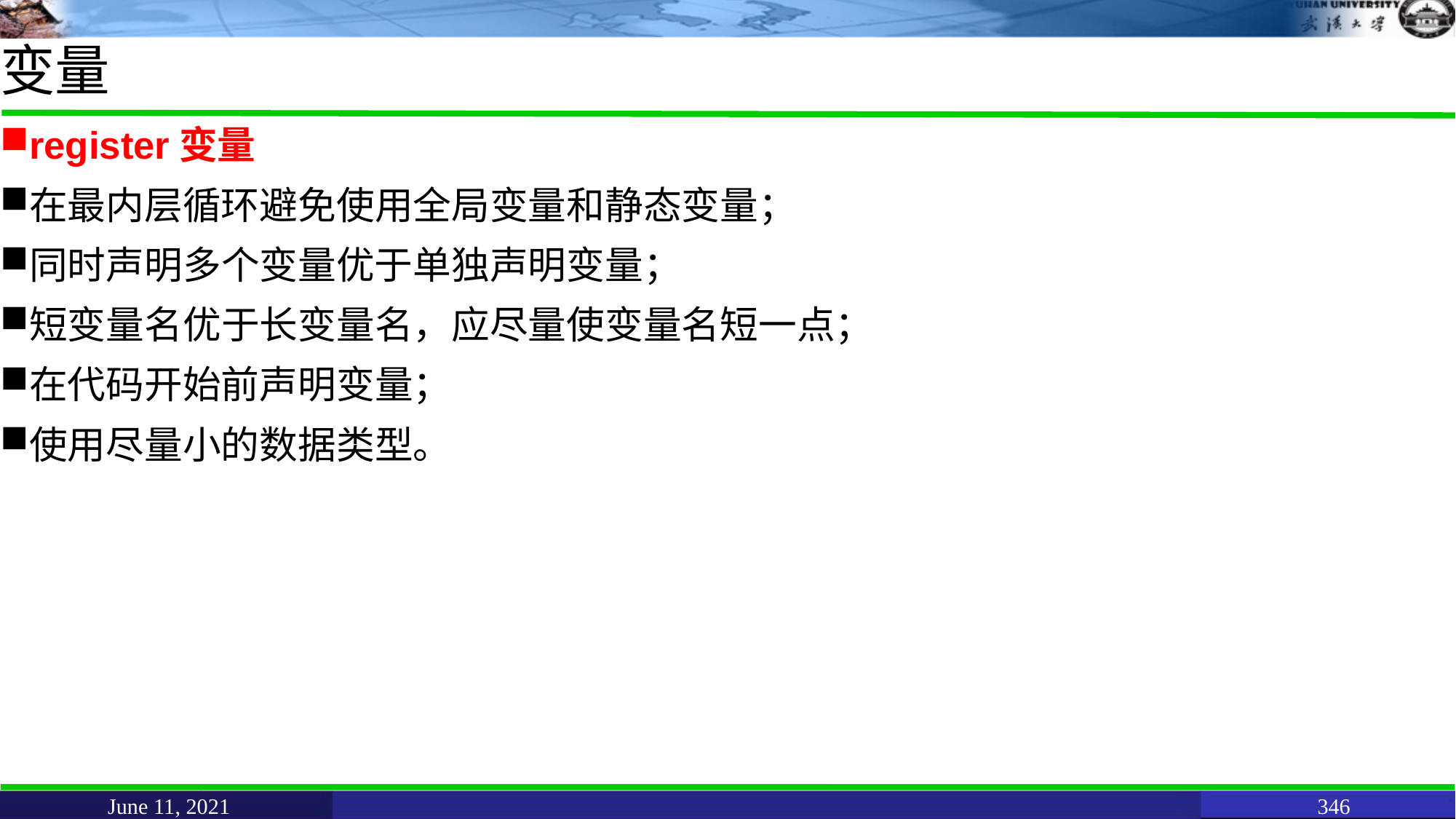

# 变量
register变量
在最内层循环避免使用全局变量和静态变量；
同时声明多个变量优于单独声明变量；
短变量名优于长变量名，应尽量使变量名短一点；
在代码开始前声明变量；
使用尽量小的数据类型。

June 11, 2021

346